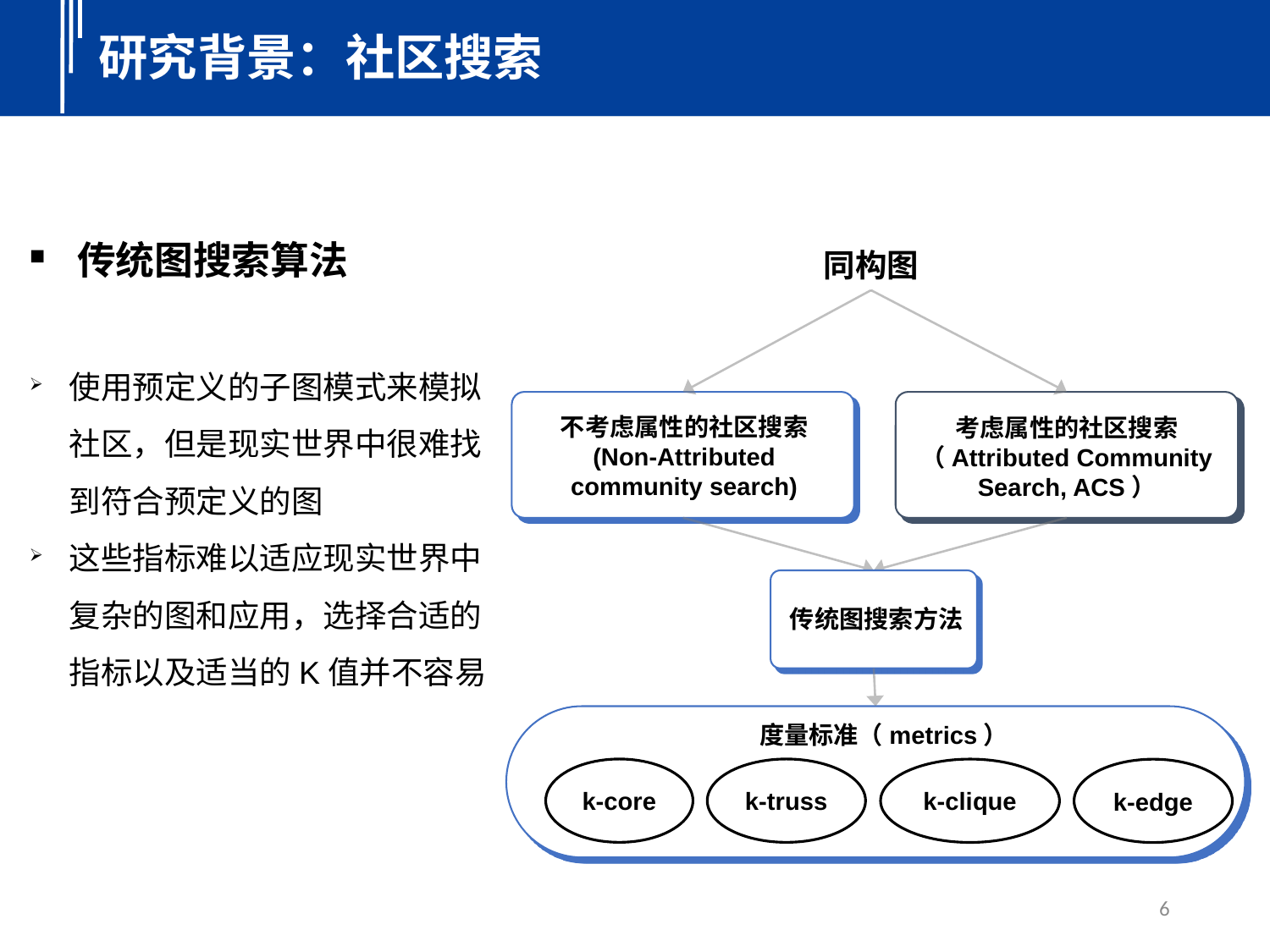

研究背景：社区搜索
传统图搜索算法
同构图

不考虑属性的社区搜索
(Non-Attributed community search)
考虑属性的社区搜索（Attributed Community Search, ACS）

度量标准（metrics）
k-core
k-truss
k-clique
k-edge
使用预定义的子图模式来模拟社区，但是现实世界中很难找到符合预定义的图
这些指标难以适应现实世界中复杂的图和应用，选择合适的指标以及适当的K值并不容易

传统图搜索方法
6